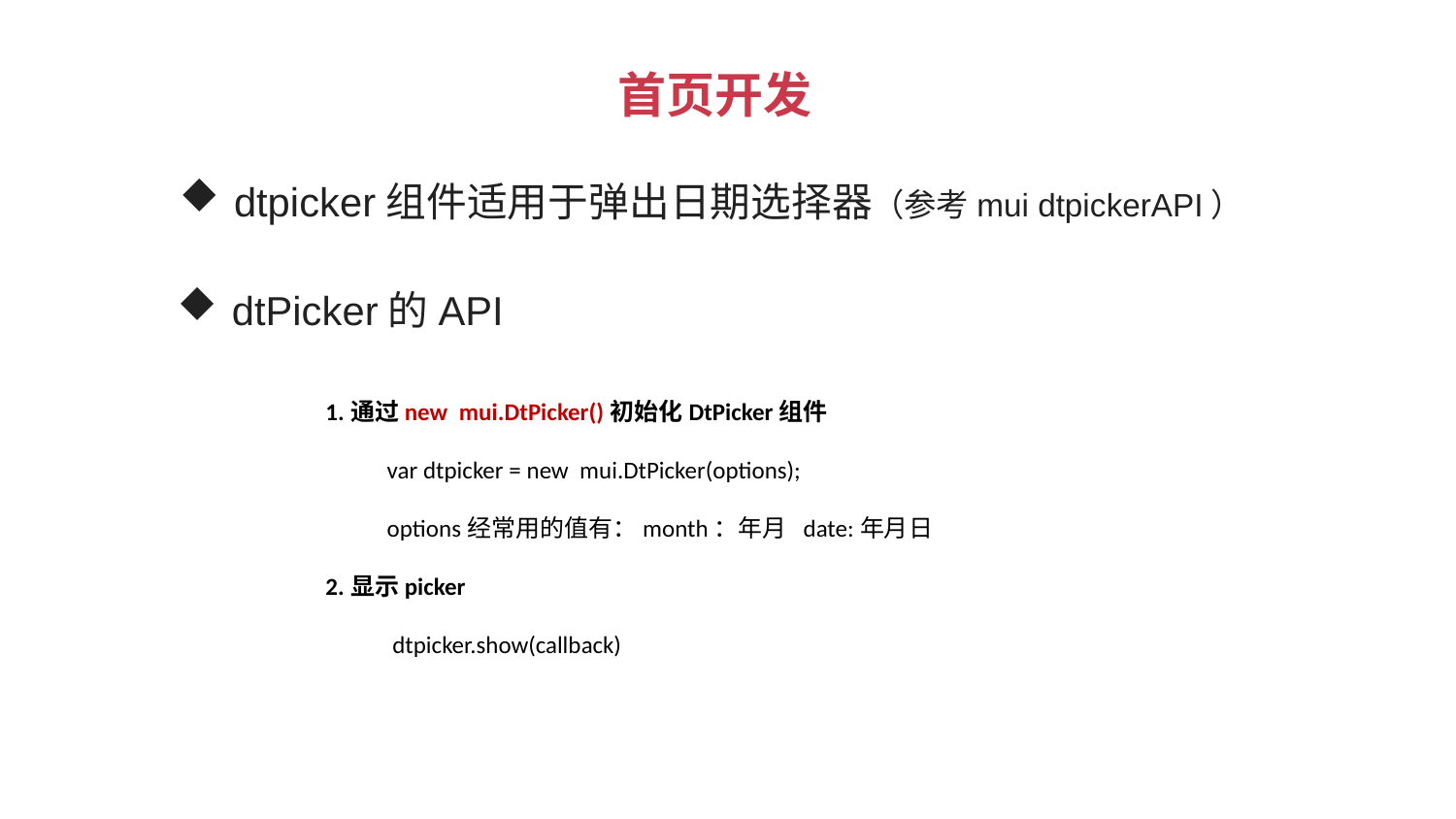

首页开发
dtpicker组件适用于弹出日期选择器（参考mui dtpickerAPI）

dtPicker的API
1.通过new  mui.DtPicker()初始化DtPicker组件

           var dtpicker = new  mui.DtPicker(options);

           options经常用的值有：month：年月  date:年月日

2.显示picker

            dtpicker.show(callback)